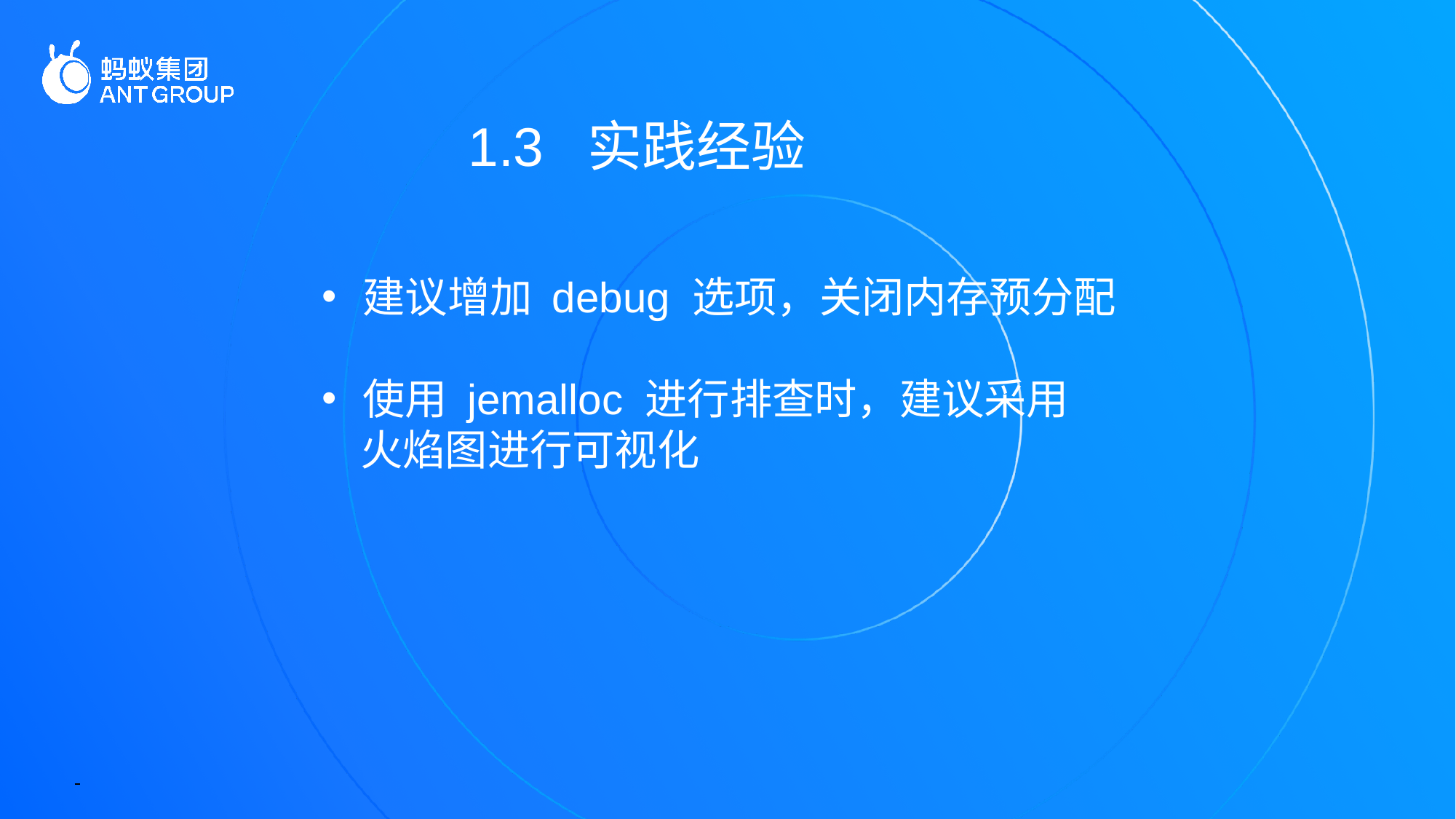

1.3  实践经验

建议增加 debug 选项，关闭内存预分配

使用 jemalloc 进行排查时，建议采用
   火焰图进行可视化